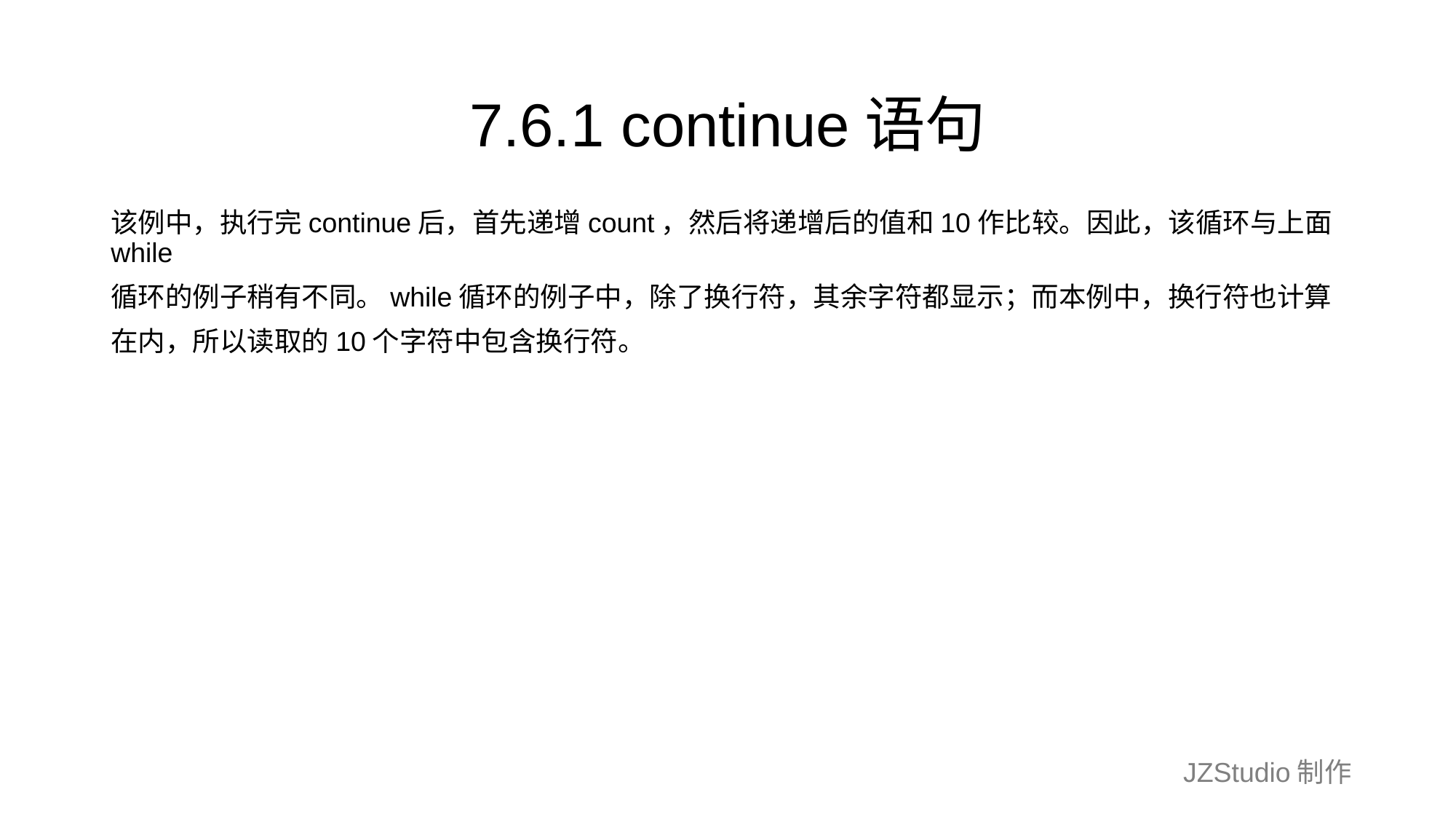

# 7.6.1 continue语句
该例中，执行完continue后，首先递增count，然后将递增后的值和10作比较。因此，该循环与上面while
循环的例子稍有不同。while循环的例子中，除了换行符，其余字符都显示；而本例中，换行符也计算
在内，所以读取的10个字符中包含换行符。